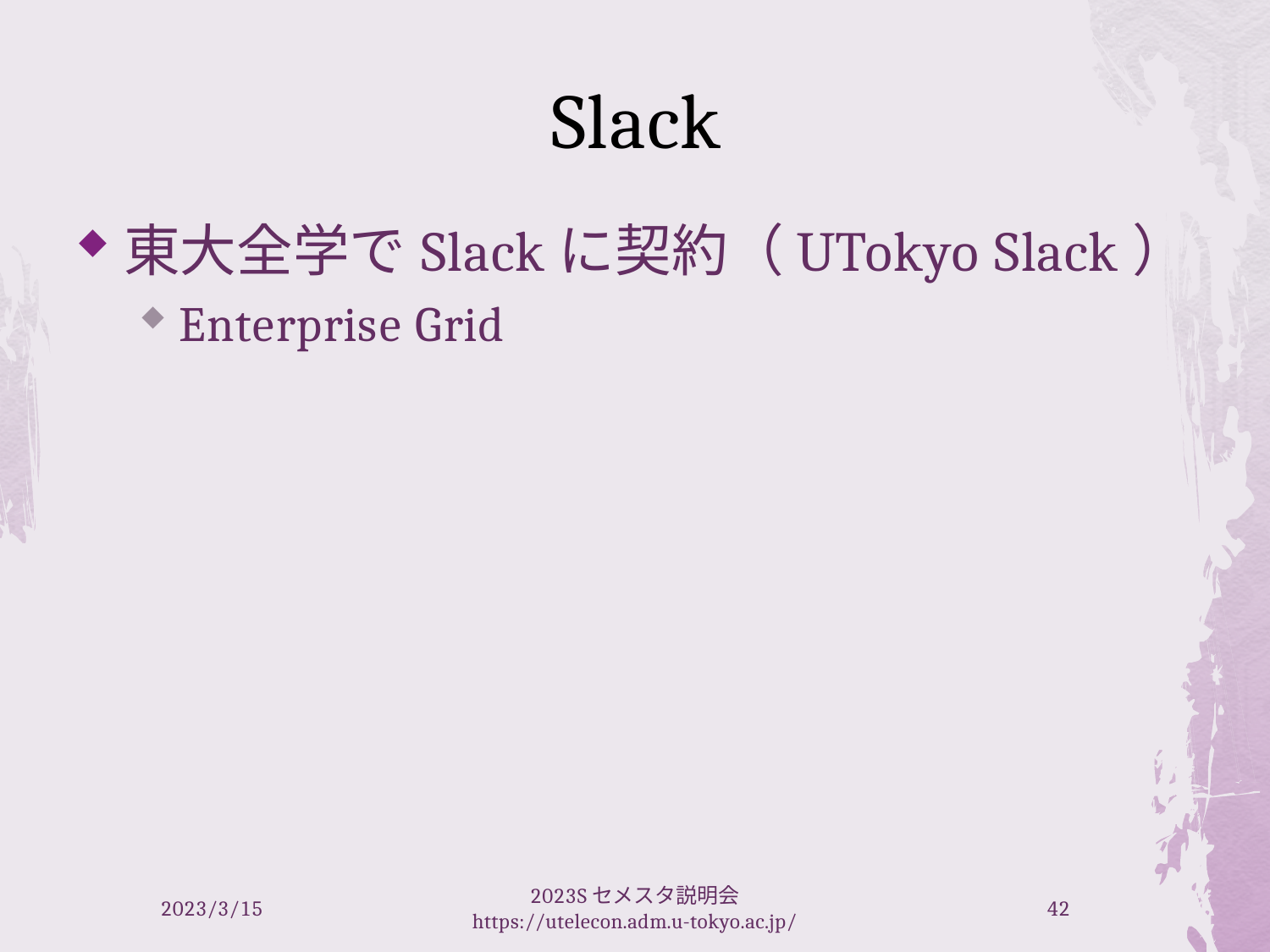

# Slack
東大全学でSlackに契約（UTokyo Slack）
Enterprise Grid
2023/3/15
2023Sセメスタ説明会 https://utelecon.adm.u-tokyo.ac.jp/
42